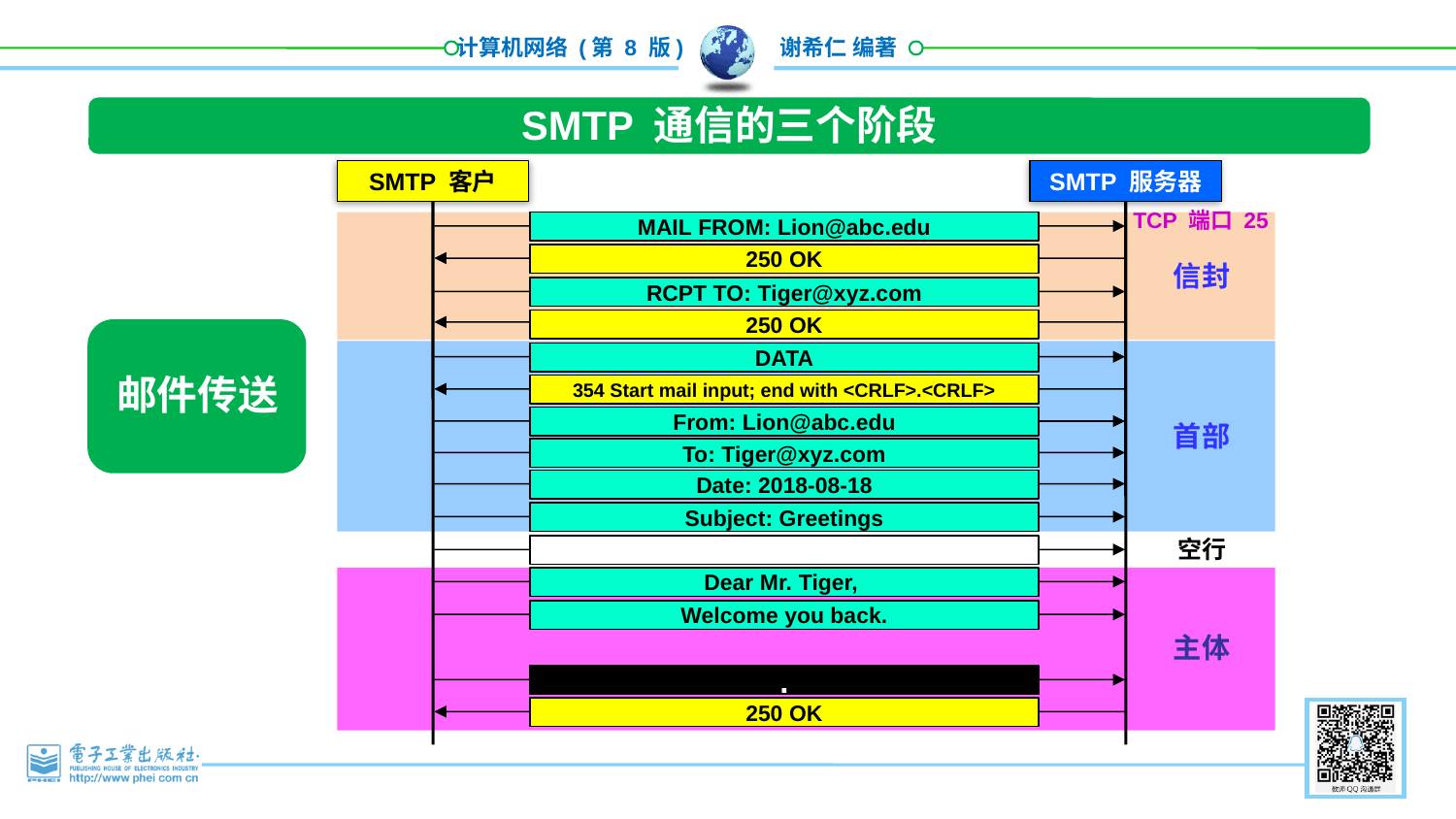

SMTP 通信的三个阶段

SMTP 客户
SMTP 服务器
TCP 端口 25

MAIL FROM: Lion@abc.edu

250 OK

信封
RCPT TO: Tiger@xyz.com

250 OK

DATA

邮件传送
354 Start mail input; end with <CRLF>.<CRLF>

From: Lion@abc.edu

首部
To: Tiger@xyz.com

Date: 2018-08-18

Subject: Greetings

空行

Dear Mr. Tiger,

Welcome you back.

主体
.

250 OK